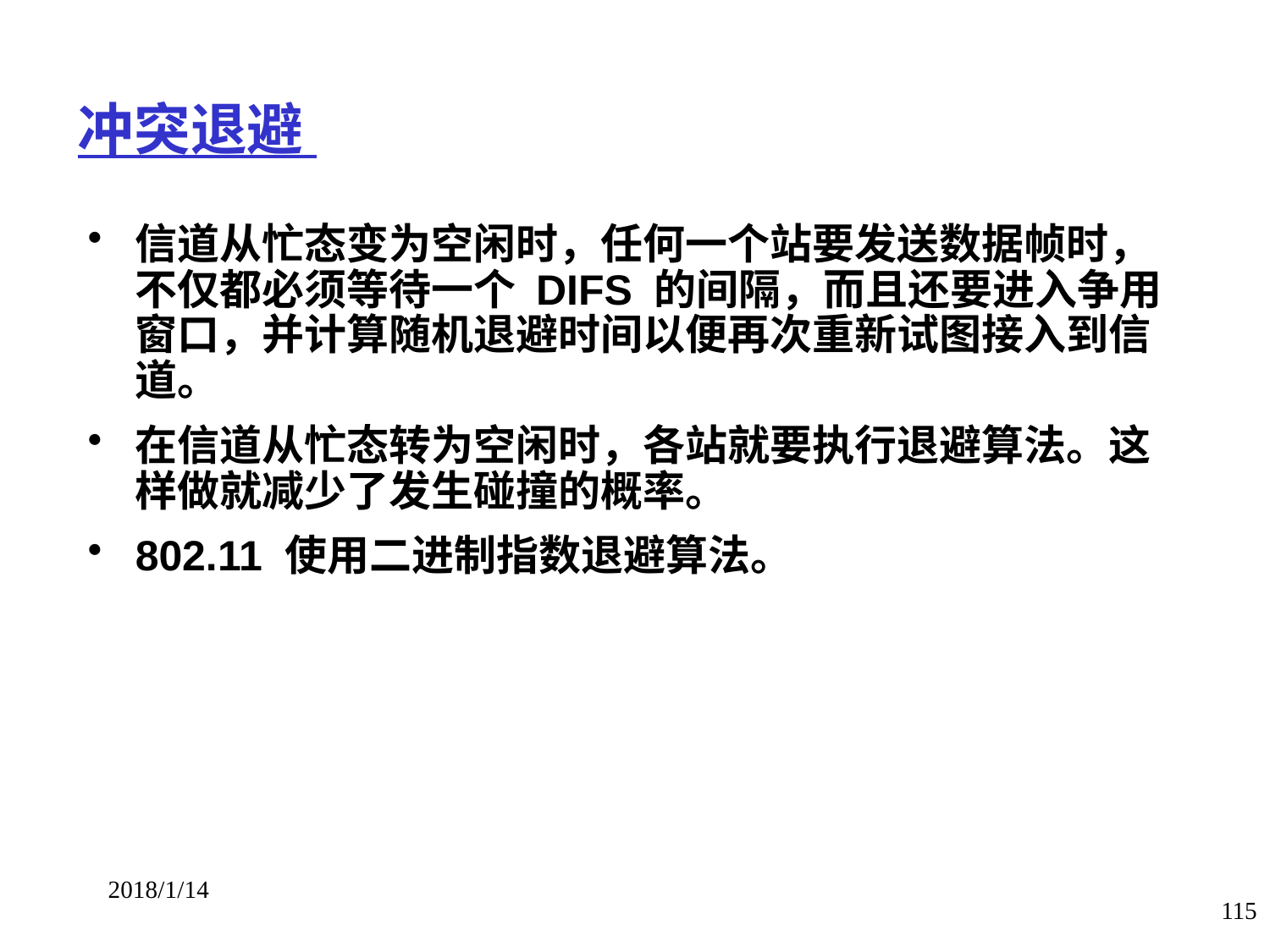

# 冲突退避
信道从忙态变为空闲时，任何一个站要发送数据帧时，不仅都必须等待一个 DIFS 的间隔，而且还要进入争用窗口，并计算随机退避时间以便再次重新试图接入到信道。
在信道从忙态转为空闲时，各站就要执行退避算法。这样做就减少了发生碰撞的概率。
802.11 使用二进制指数退避算法。
2018/1/14
115